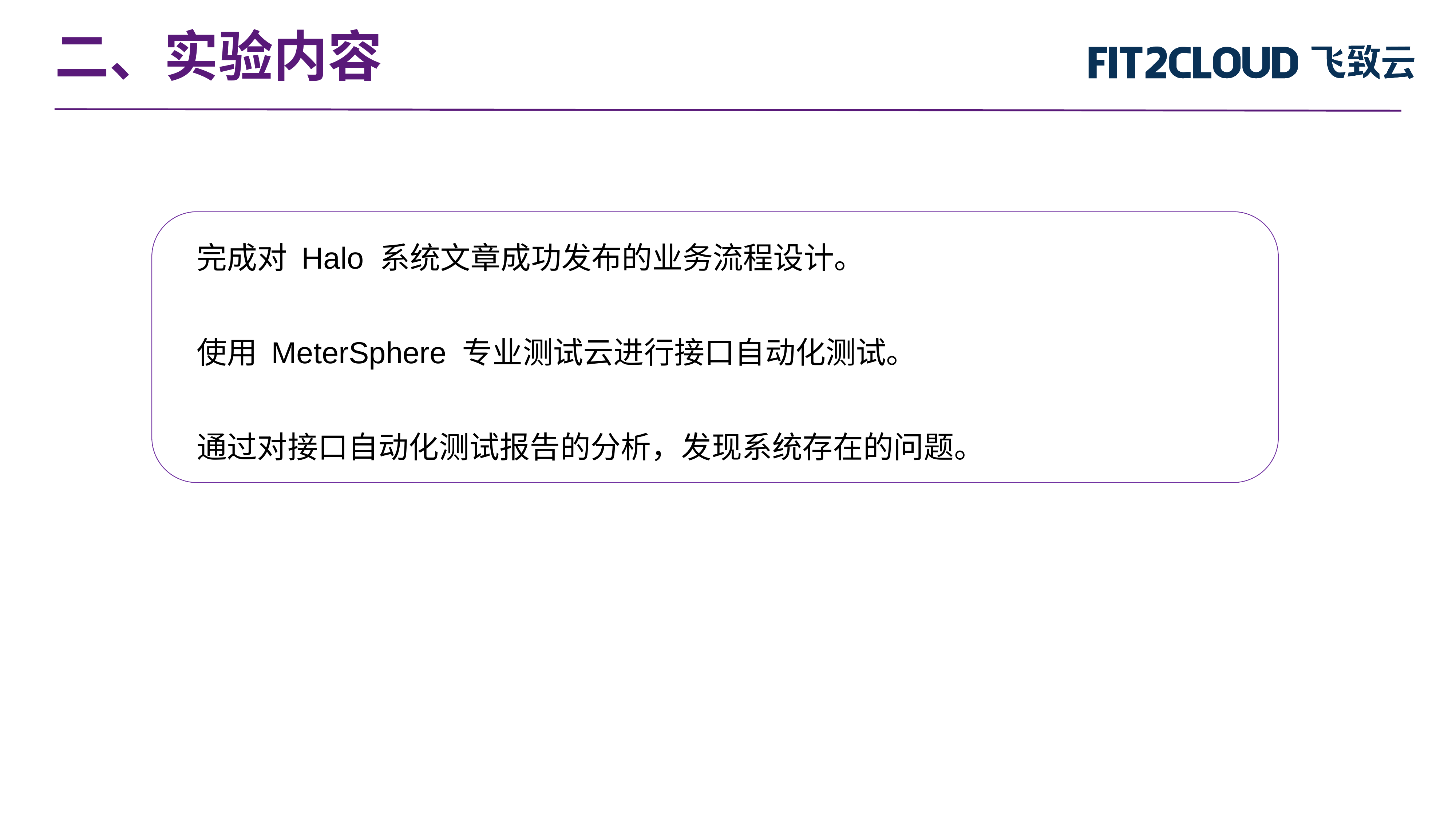

二、实验内容

完成对 Halo 系统文章成功发布的业务流程设计。

使用 MeterSphere 专业测试云进行接口自动化测试。

通过对接口自动化测试报告的分析，发现系统存在的问题。